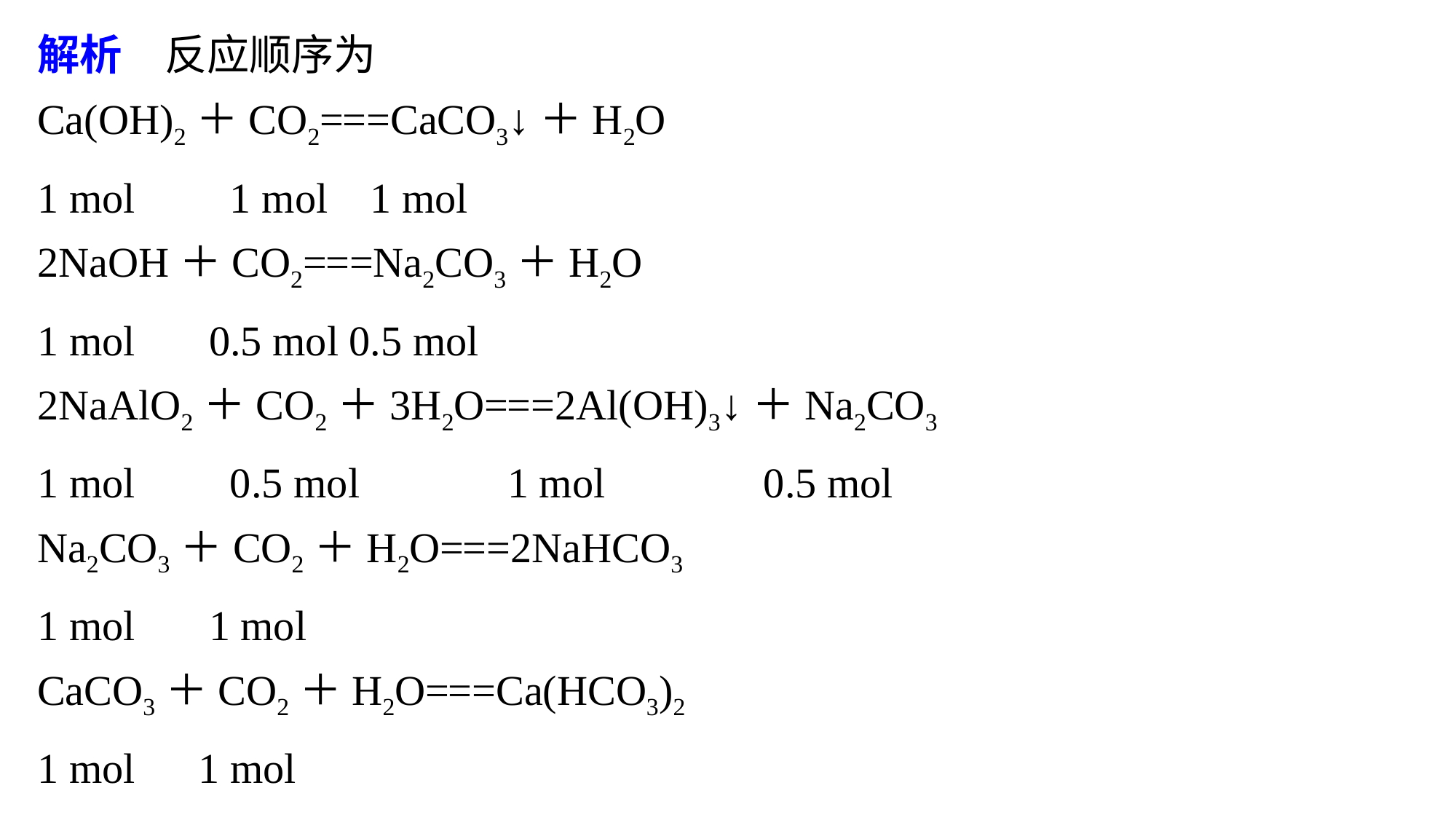

解析　反应顺序为
Ca(OH)2＋CO2===CaCO3↓＋H2O
1 mol         1 mol    1 mol
2NaOH＋CO2===Na2CO3＋H2O
1 mol       0.5 mol 0.5 mol
2NaAlO2＋CO2＋3H2O===2Al(OH)3↓＋Na2CO3
1 mol         0.5 mol              1 mol               0.5 mol
Na2CO3＋CO2＋H2O===2NaHCO3
1 mol       1 mol
CaCO3＋CO2＋H2O===Ca(HCO3)2
1 mol      1 mol